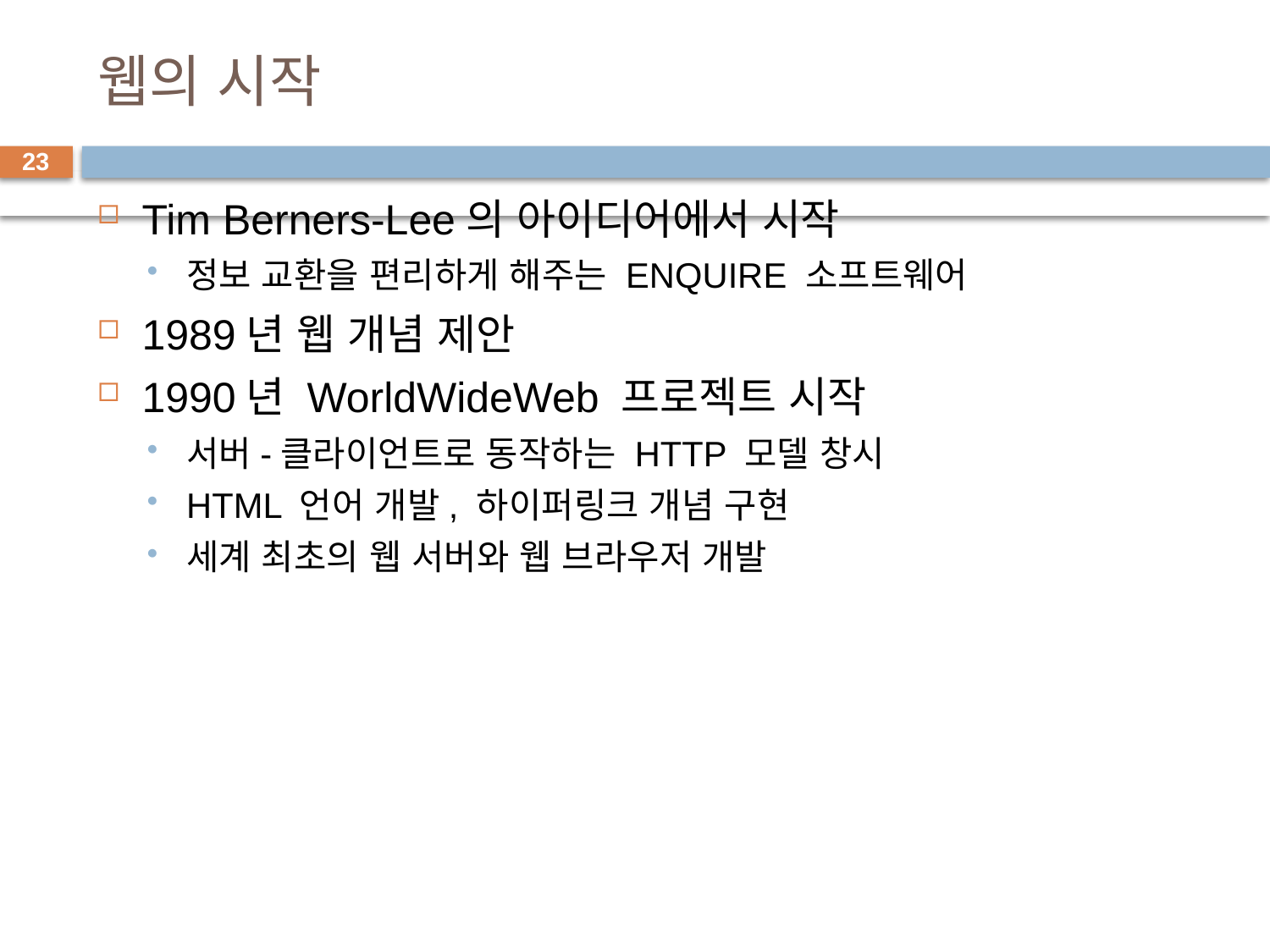

# 웹의 시작
23
Tim Berners-Lee의 아이디어에서 시작
정보 교환을 편리하게 해주는 ENQUIRE 소프트웨어
1989년 웹 개념 제안
1990년 WorldWideWeb 프로젝트 시작
서버-클라이언트로 동작하는 HTTP 모델 창시
HTML 언어 개발, 하이퍼링크 개념 구현
세계 최초의 웹 서버와 웹 브라우저 개발